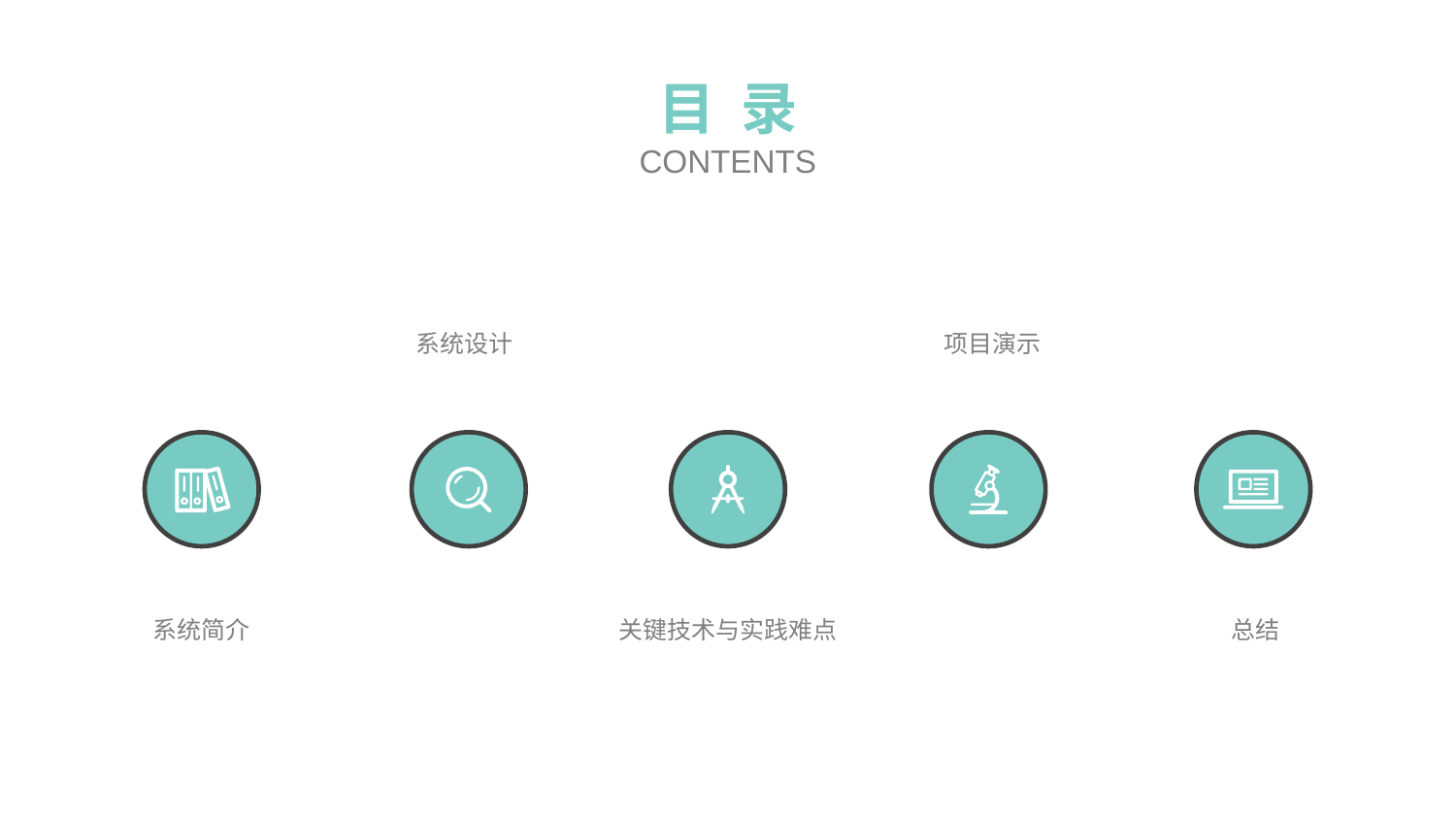

目  录
CONTENTS
系统设计
项目演示

系统简介
关键技术与实践难点
总结